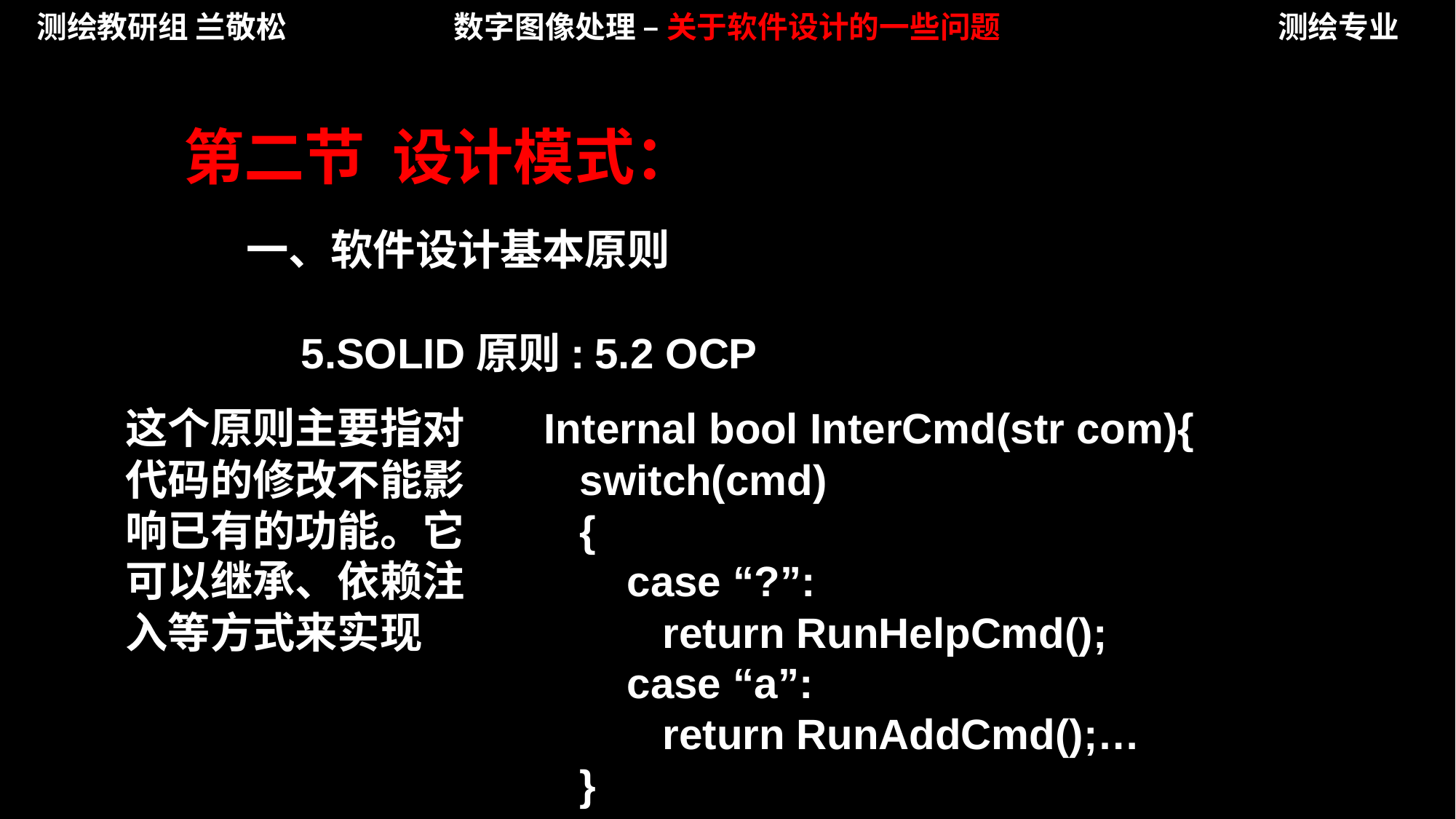

测绘教研组 兰敬松
数字图像处理 – 关于软件设计的一些问题
测绘专业
第二节  设计模式：
一、软件设计基本原则
5.SOLID原则:
5.2 OCP
这个原则主要指对代码的修改不能影响已有的功能。它可以继承、依赖注入等方式来实现
Internal bool InterCmd(str com){
   switch(cmd)
   {
       case “?”:
          return RunHelpCmd();
       case “a”:
          return RunAddCmd();…
   }